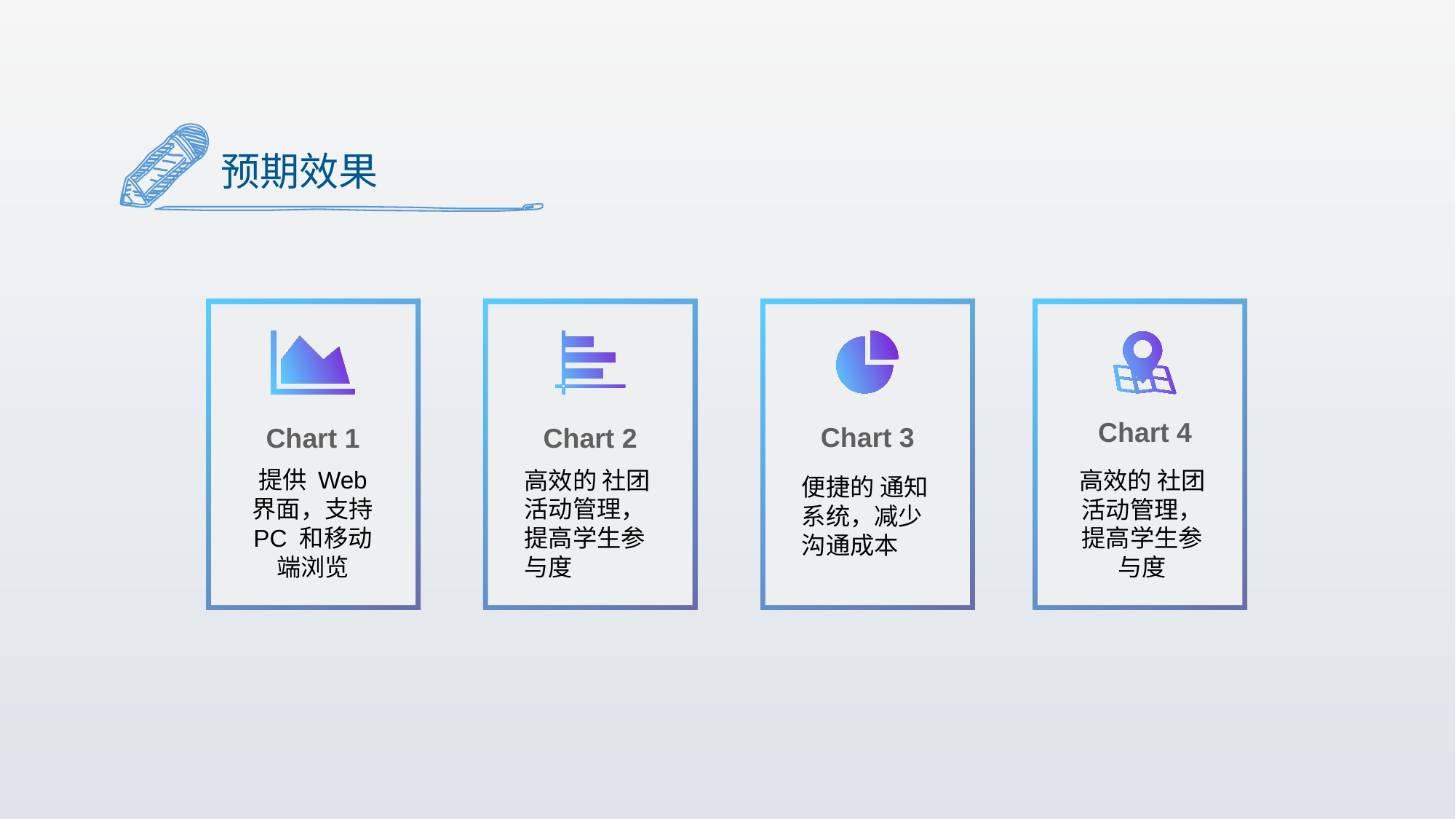

预期效果

Chart 4
Chart 3
Chart 1
Chart 2
提供 Web 界面，支持 PC 和移动端浏览
高效的 社团活动管理，提高学生参与度
高效的 社团活动管理，提高学生参与度
便捷的 通知系统，减少沟通成本